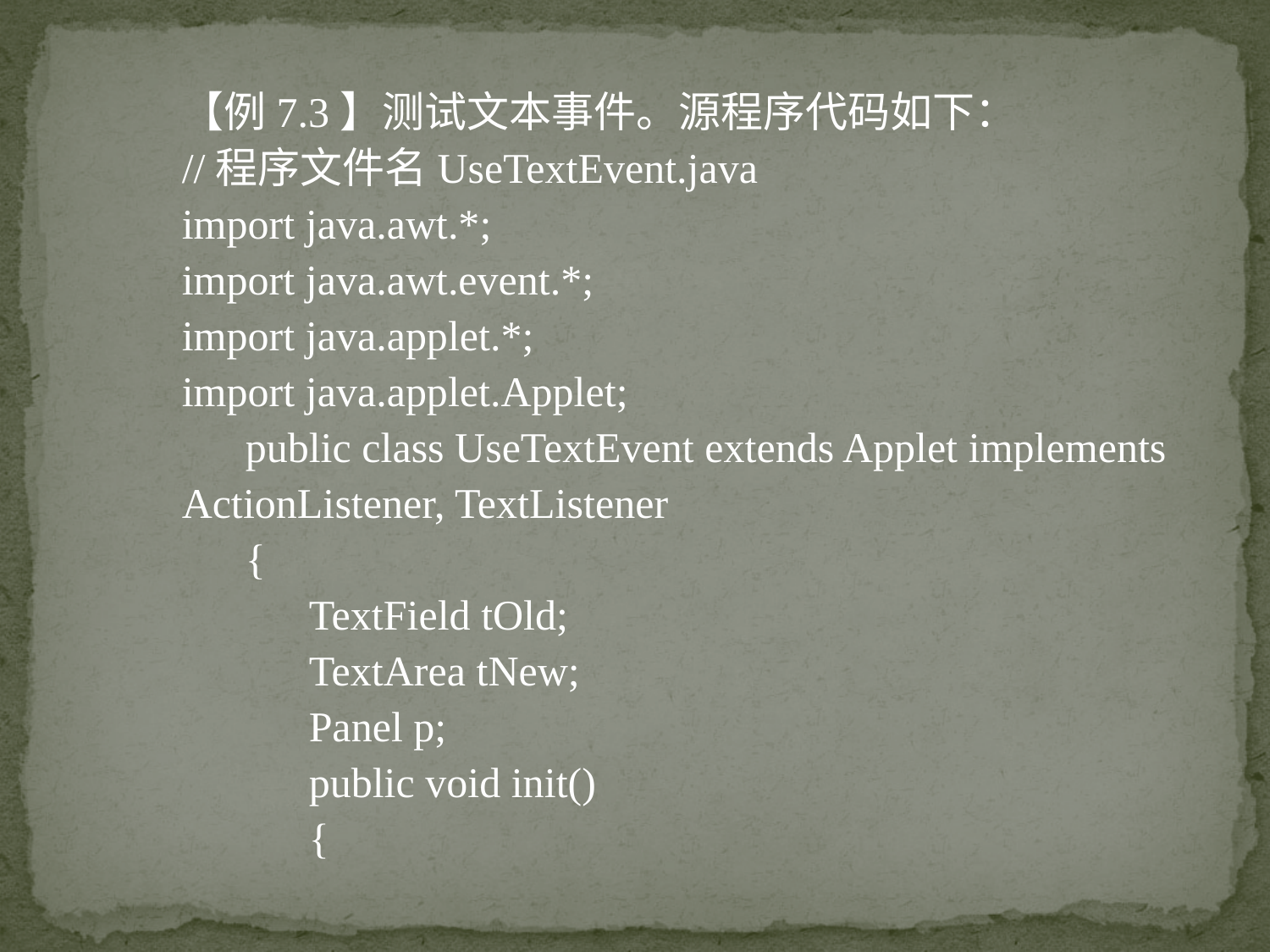

【例7.3】测试文本事件。源程序代码如下：
//程序文件名UseTextEvent.java
import java.awt.*;
import java.awt.event.*;
import java.applet.*;
import java.applet.Applet;
      public class UseTextEvent extends Applet implements ActionListener, TextListener
      {
	TextField tOld;
	TextArea tNew;
	Panel p;
	public void init()
	{